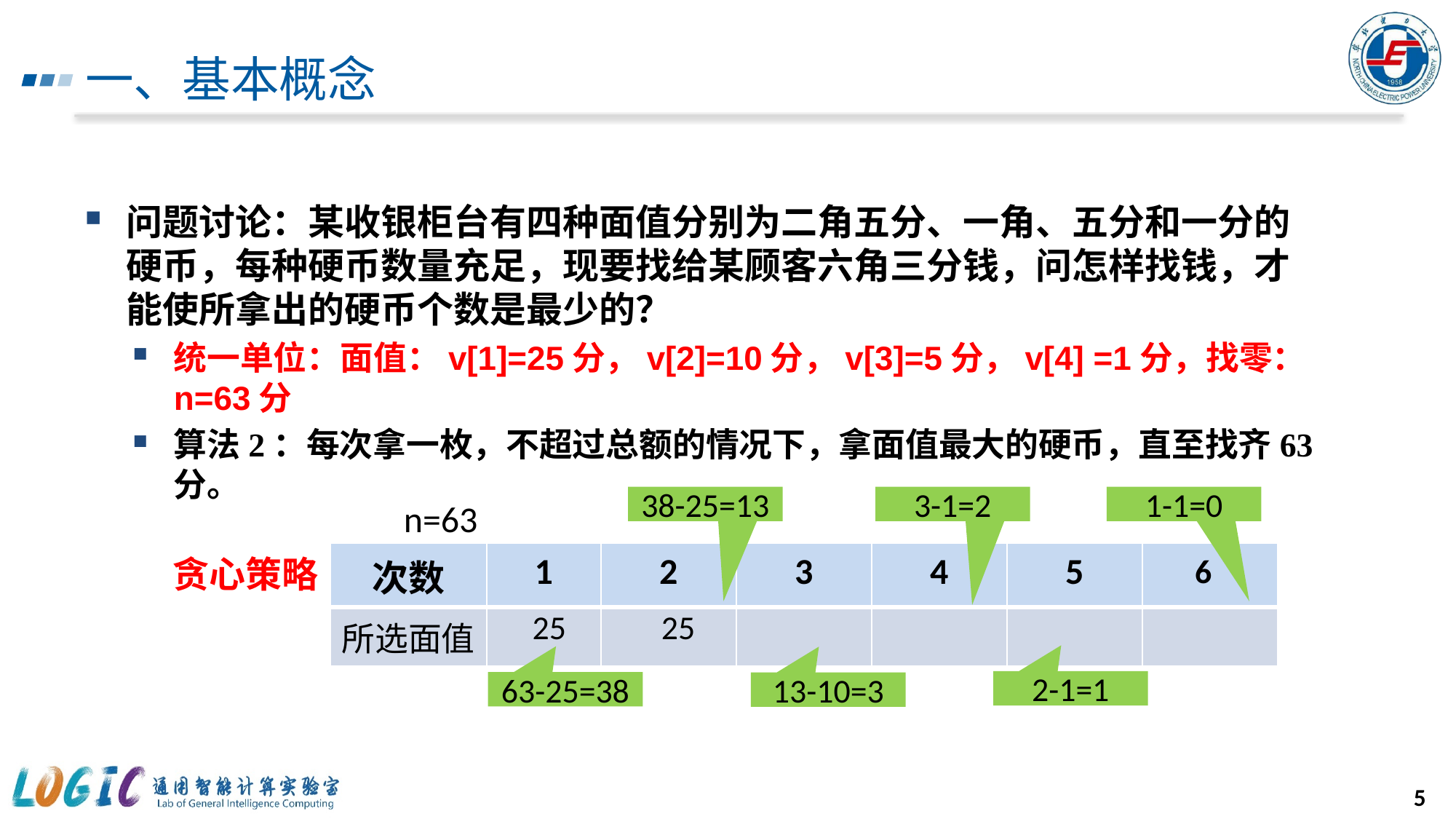

# 一、基本概念

问题讨论：某收银柜台有四种面值分别为二角五分、一角、五分和一分的硬币，每种硬币数量充足，现要找给某顾客六角三分钱，问怎样找钱，才能使所拿出的硬币个数是最少的？
统一单位：面值：v[1]=25分，v[2]=10分，v[3]=5分，v[4] =1分，找零：n=63分
算法2：每次拿一枚，不超过总额的情况下，拿面值最大的硬币，直至找齐63分。

38-25=13
3-1=2
1-1=0
n=63
| 次数 | 1 | 2 | 3 | 4 | 5 |  |
| --- | --- | --- | --- | --- | --- | --- |
| 所选面值 |  |  |  |  |  |  |
6
贪心策略
25
25
2-1=1
63-25=38
13-10=3
5